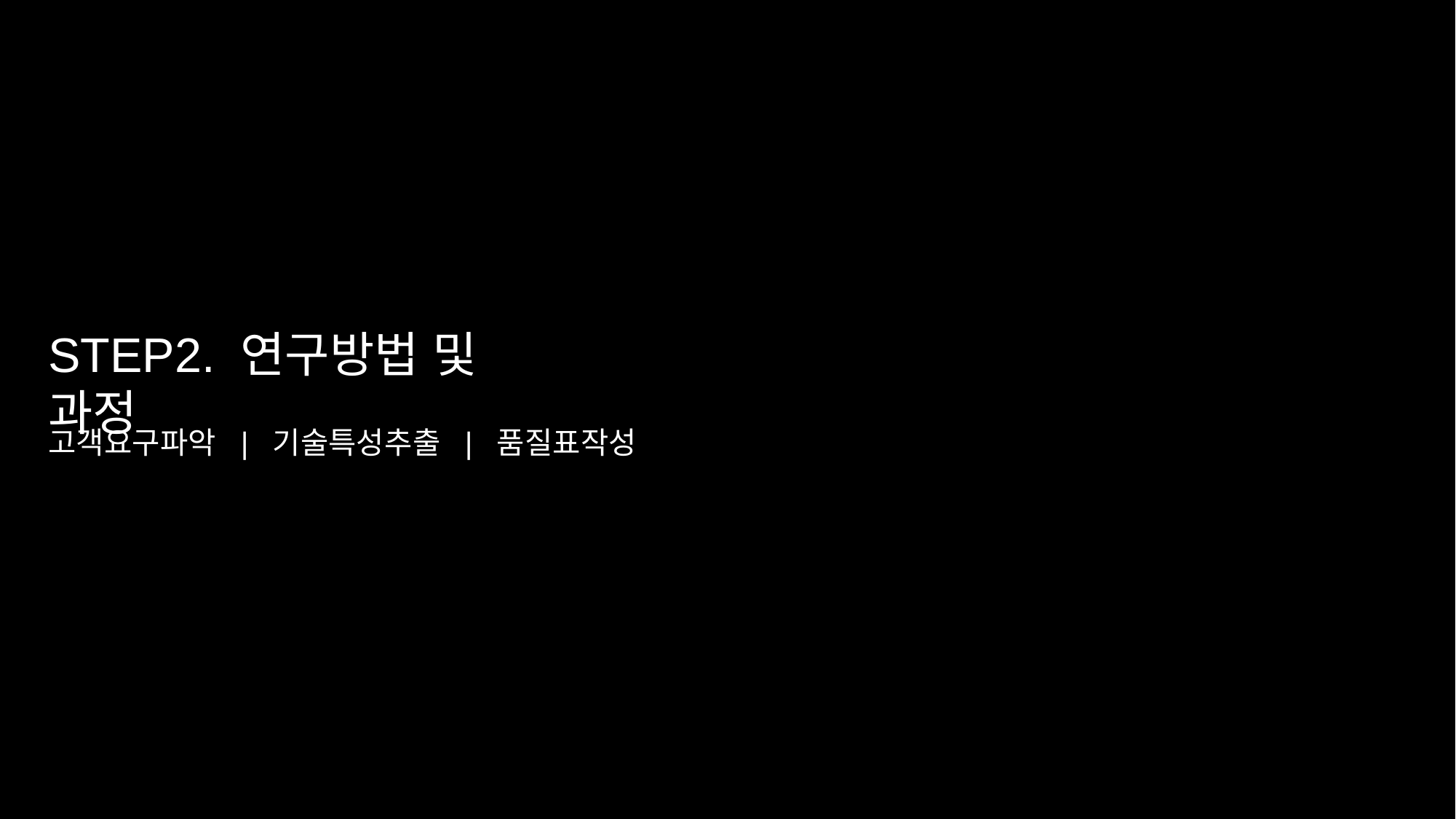

STEP2. 연구방법 및 과정
고객요구파악  |  기술특성추출  |  품질표작성